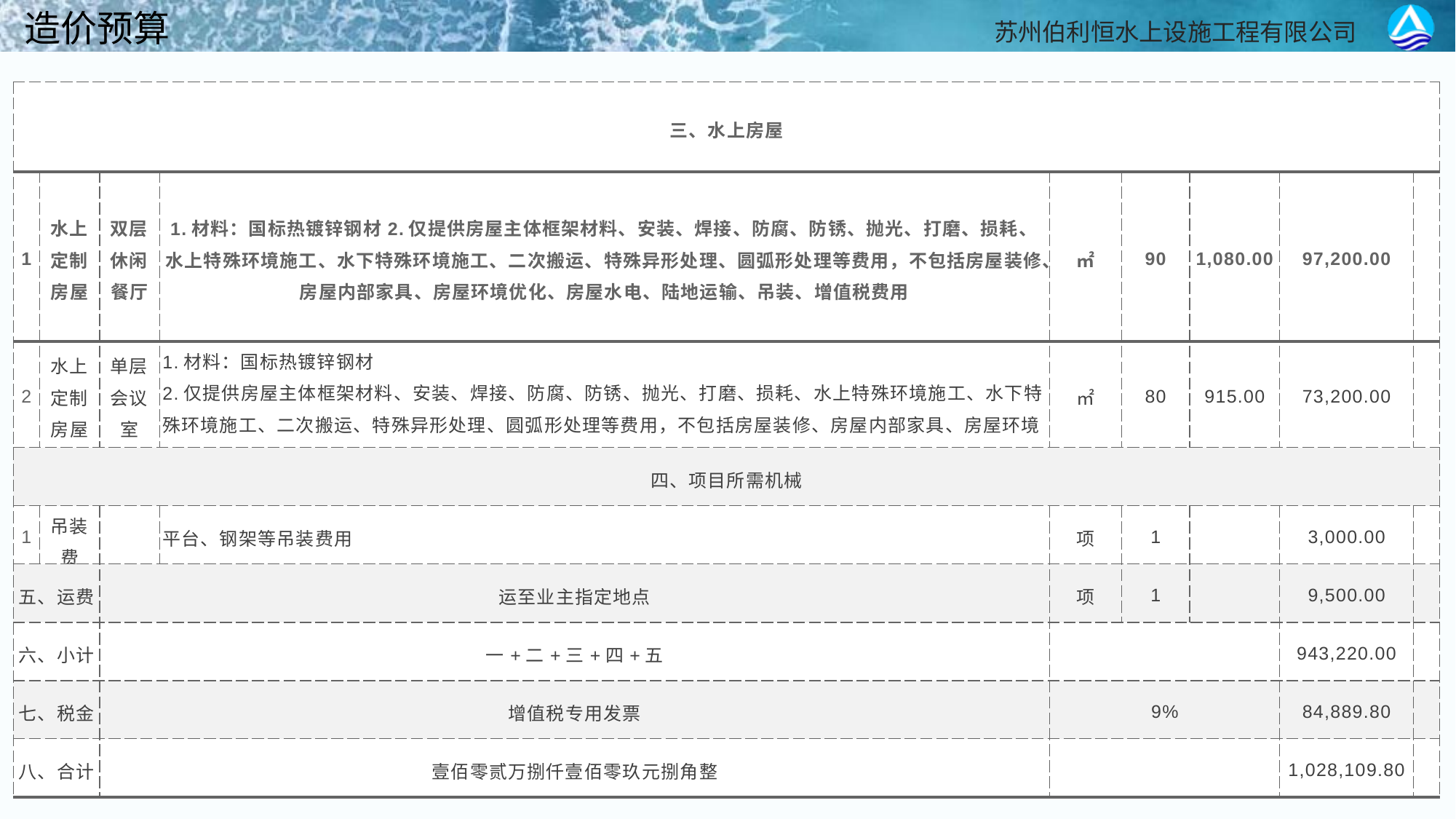

造价预算
| 三、水上房屋 |  |  |  |  |  |  |  |  |
| --- | --- | --- | --- | --- | --- | --- | --- | --- |
| 1 | 水上定制房屋 | 双层休闲餐厅 | 1.材料：国标热镀锌钢材2.仅提供房屋主体框架材料、安装、焊接、防腐、防锈、抛光、打磨、损耗、水上特殊环境施工、水下特殊环境施工、二次搬运、特殊异形处理、圆弧形处理等费用，不包括房屋装修、房屋内部家具、房屋环境优化、房屋水电、陆地运输、吊装、增值税费用 | ㎡ | 90 | 1,080.00 | 97,200.00 |  |
| 2 | 水上定制房屋 | 单层会议室 | 1.材料：国标热镀锌钢材 2.仅提供房屋主体框架材料、安装、焊接、防腐、防锈、抛光、打磨、损耗、水上特殊环境施工、水下特殊环境施工、二次搬运、特殊异形处理、圆弧形处理等费用，不包括房屋装修、房屋内部家具、房屋环境优化、房屋水电、陆地运输、吊装、增值税费用 | ㎡ | 80 | 915.00 | 73,200.00 |  |
| 四、项目所需机械 |  |  |  |  |  |  |  |  |
| 1 | 吊装费 |  | 平台、钢架等吊装费用 | 项 | 1 |  | 3,000.00 |  |
| 五、运费 |  | 运至业主指定地点 |  | 项 | 1 |  | 9,500.00 |  |
| 六、小计 |  | 一+二+三+四+五 |  |  |  |  | 943,220.00 |  |
| 七、税金 |  | 增值税专用发票 |  | 9% |  |  | 84,889.80 |  |
| 八、合计 |  | 壹佰零贰万捌仟壹佰零玖元捌角整 |  |  |  |  | 1,028,109.80 |  |